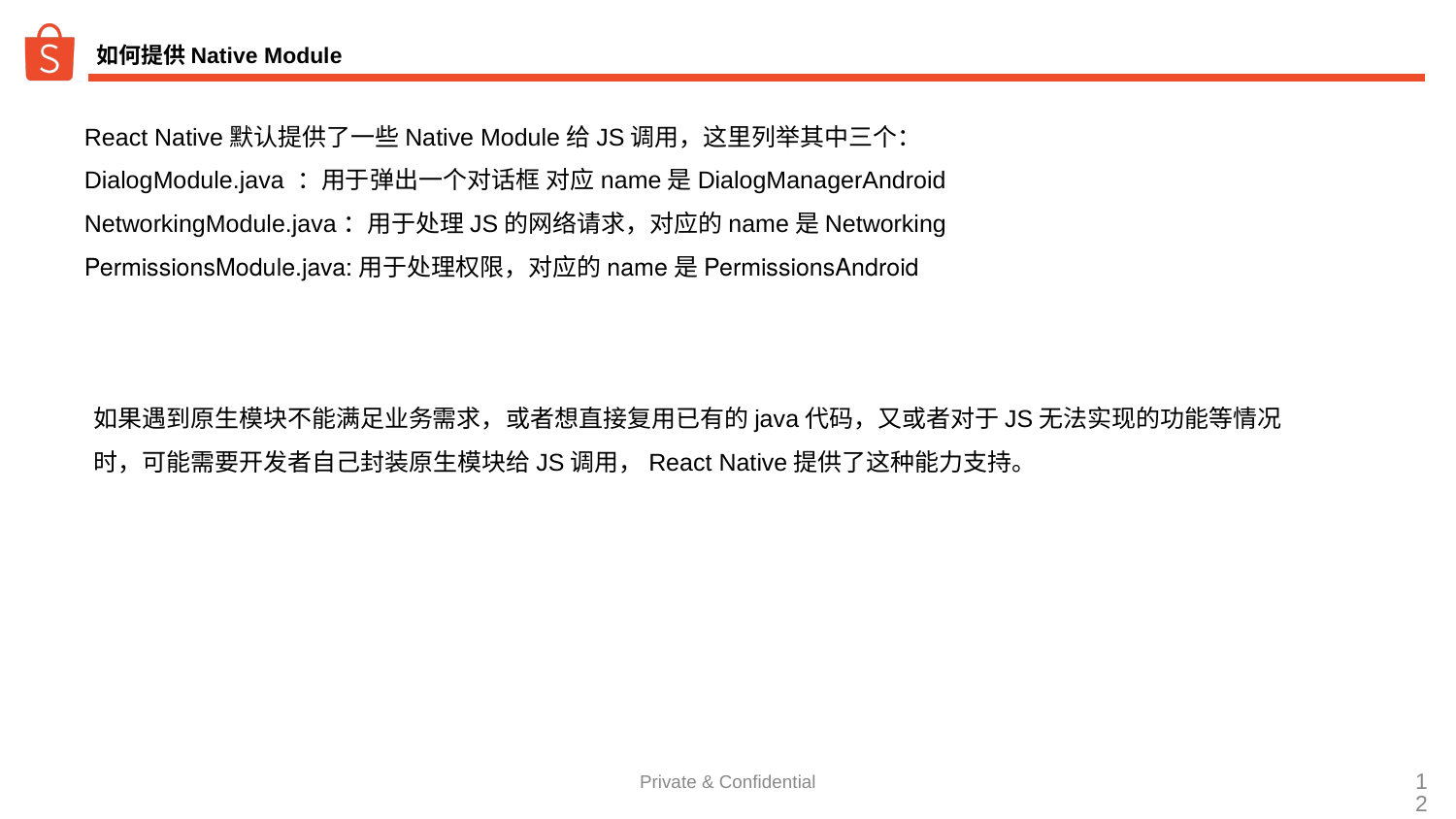

# 如何提供Native Module
React Native默认提供了一些Native Module给JS调用，这里列举其中三个：
DialogModule.java ：用于弹出一个对话框 对应name是DialogManagerAndroid
NetworkingModule.java：用于处理JS的网络请求，对应的name是Networking
PermissionsModule.java:用于处理权限，对应的name是PermissionsAndroid

如果遇到原生模块不能满足业务需求，或者想直接复用已有的java代码，又或者对于JS无法实现的功能等情况
时，可能需要开发者自己封装原生模块给JS调用，React Native提供了这种能力支持。
Private & Confidential
12